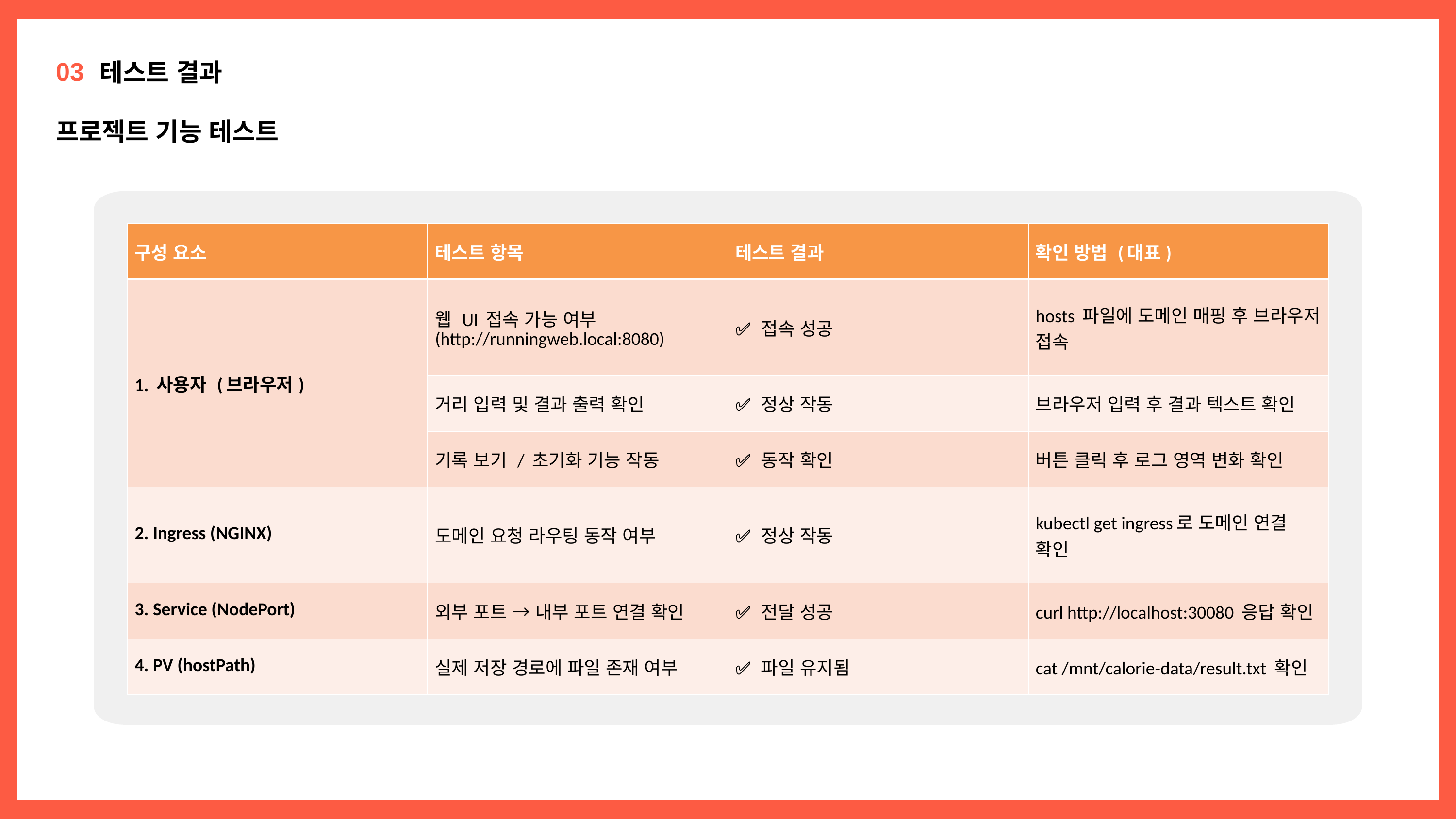

03
테스트 결과
프로젝트 기능 테스트

| 구성 요소 | 테스트 항목 | 테스트 결과 | 확인 방법 (대표) |
| --- | --- | --- | --- |
| 1. 사용자 (브라우저) | 웹 UI 접속 가능 여부 (http://runningweb.local:8080) | ✅ 접속 성공 | hosts 파일에 도메인 매핑 후 브라우저 접속 |
|  | 거리 입력 및 결과 출력 확인 | ✅ 정상 작동 | 브라우저 입력 후 결과 텍스트 확인 |
|  | 기록 보기 / 초기화 기능 작동 | ✅ 동작 확인 | 버튼 클릭 후 로그 영역 변화 확인 |
| 2. Ingress (NGINX) | 도메인 요청 라우팅 동작 여부 | ✅ 정상 작동 | kubectl get ingress로 도메인 연결 확인 |
| 3. Service (NodePort) | 외부 포트 → 내부 포트 연결 확인 | ✅ 전달 성공 | curl http://localhost:30080 응답 확인 |
| 4. PV (hostPath) | 실제 저장 경로에 파일 존재 여부 | ✅ 파일 유지됨 | cat /mnt/calorie-data/result.txt 확인 |